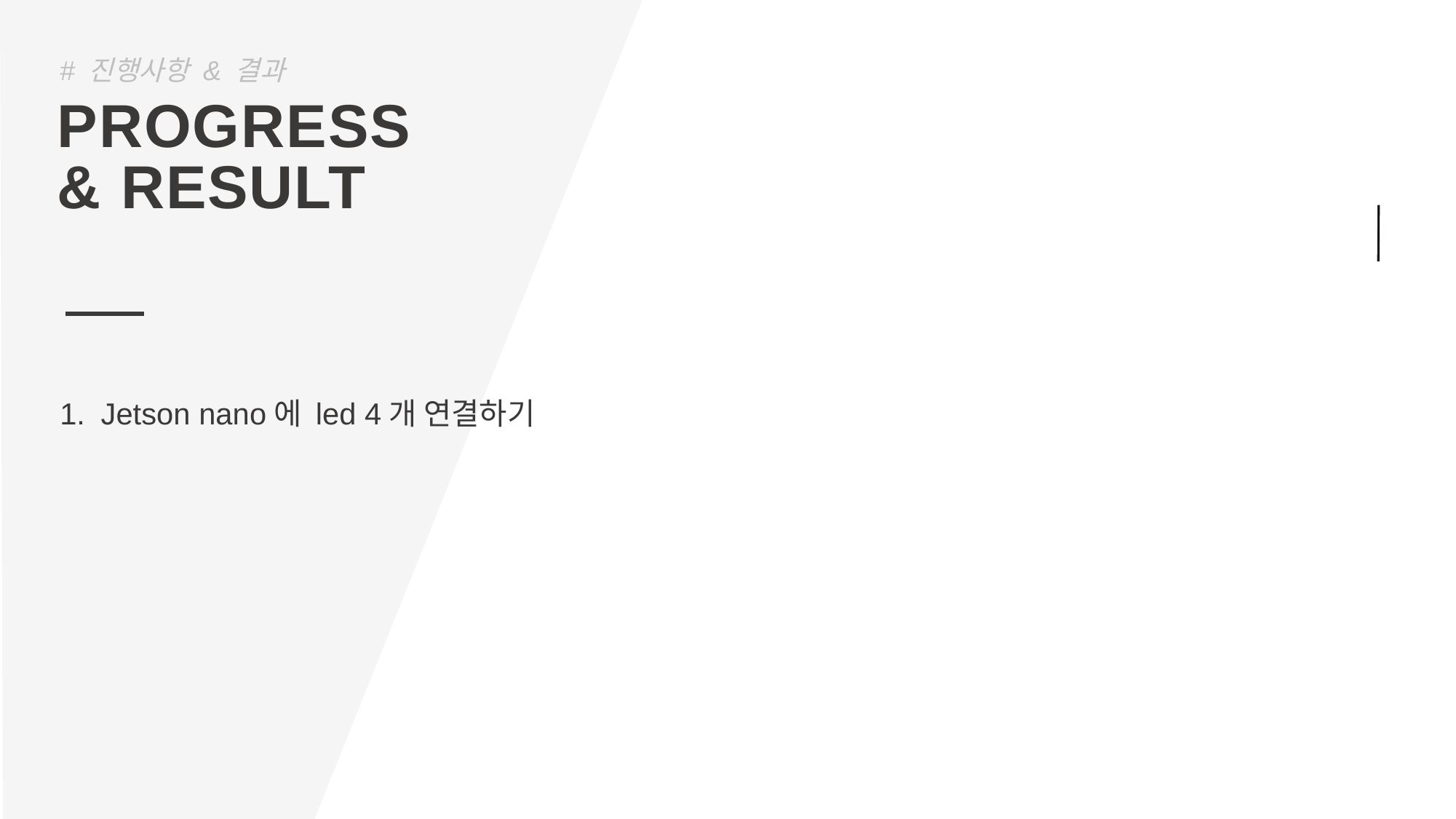

# 진행사항 & 결과
PROGRESS
& RESULT
4

Jetson nano에 led 4개 연결하기